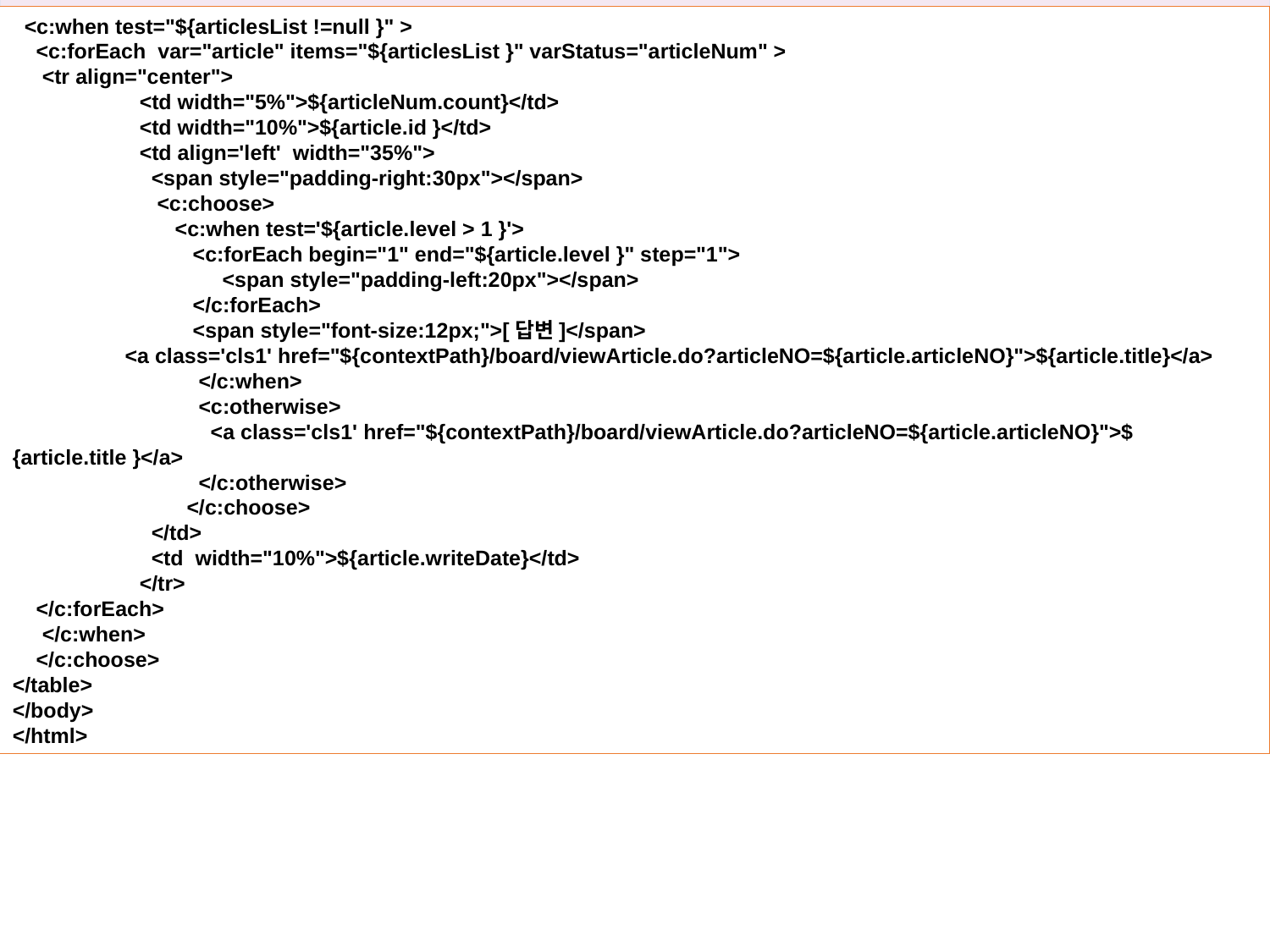

30장 스프링으로 답변형 게시판 만들기
  <c:when test="${articlesList !=null }" >
    <c:forEach  var="article" items="${articlesList }" varStatus="articleNum" >
     <tr align="center">
	<td width="5%">${articleNum.count}</td>
	<td width="10%">${article.id }</td>
	<td align='left'  width="35%">
	  <span style="padding-right:30px"></span>
	   <c:choose>
	      <c:when test='${article.level > 1 }'>
	         <c:forEach begin="1" end="${article.level }" step="1">
	              <span style="padding-left:20px"></span>
	         </c:forEach>
	         <span style="font-size:12px;">[답변]</span>
                   <a class='cls1' href="${contextPath}/board/viewArticle.do?articleNO=${article.articleNO}">${article.title}</a>
	          </c:when>
	          <c:otherwise>
	            <a class='cls1' href="${contextPath}/board/viewArticle.do?articleNO=${article.articleNO}">${article.title }</a>
	          </c:otherwise>
	        </c:choose>
	  </td>
	  <td  width="10%">${article.writeDate}</td>
	</tr>
    </c:forEach>
     </c:when>
    </c:choose>
</table>
</body>
</html>
30.2 마이바티스 관련 XML 설정하기